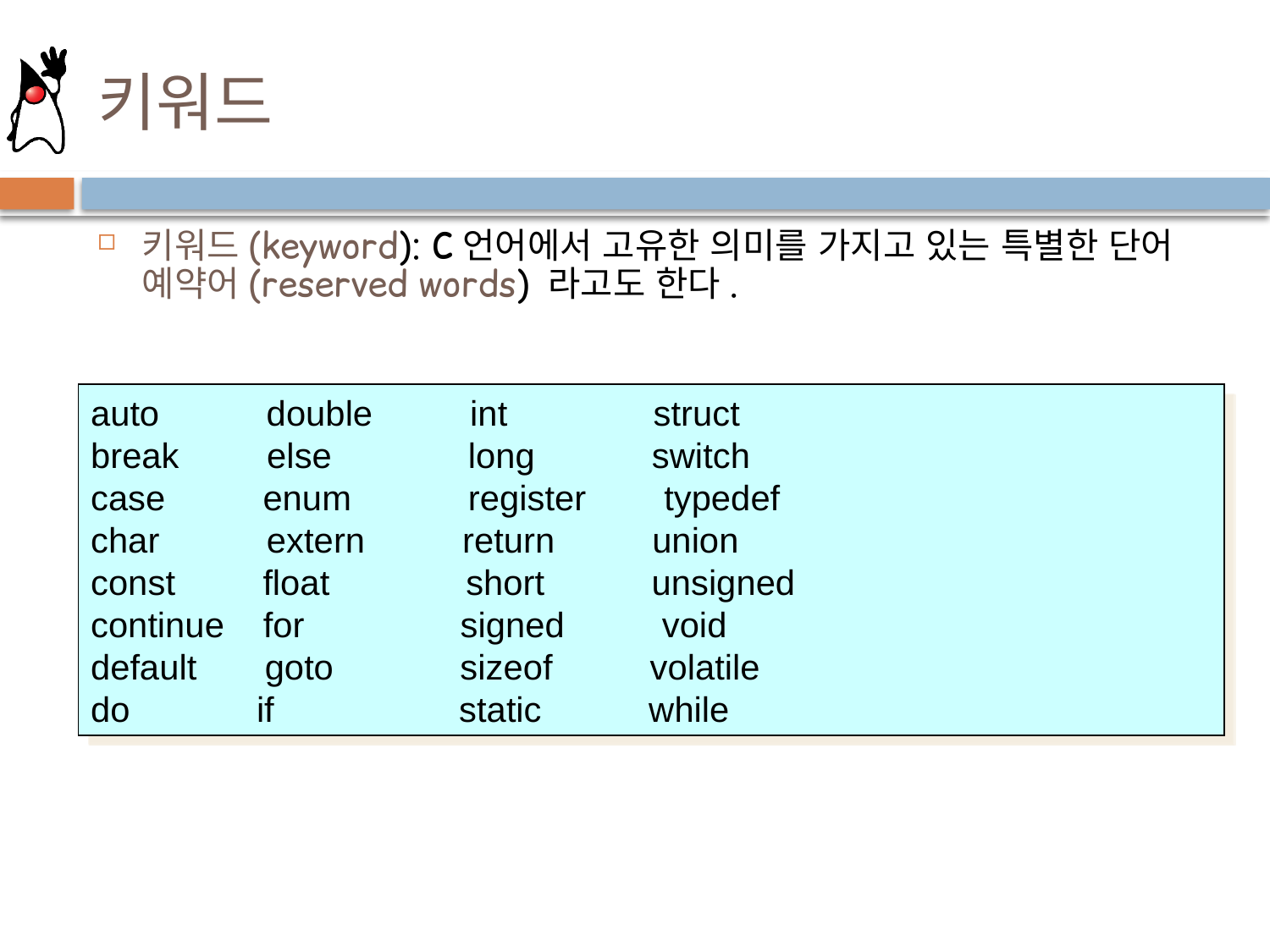

# 키워드
키워드(keyword): C언어에서 고유한 의미를 가지고 있는 특별한 단어  예약어(reserved words) 라고도 한다.

auto           double          int               struct
break         else              long            switch
case          enum            register        typedef
char           extern          return          union
const         float              short           unsigned
continue    for                signed          void
default       goto             sizeof          volatile
do             if                   static           while